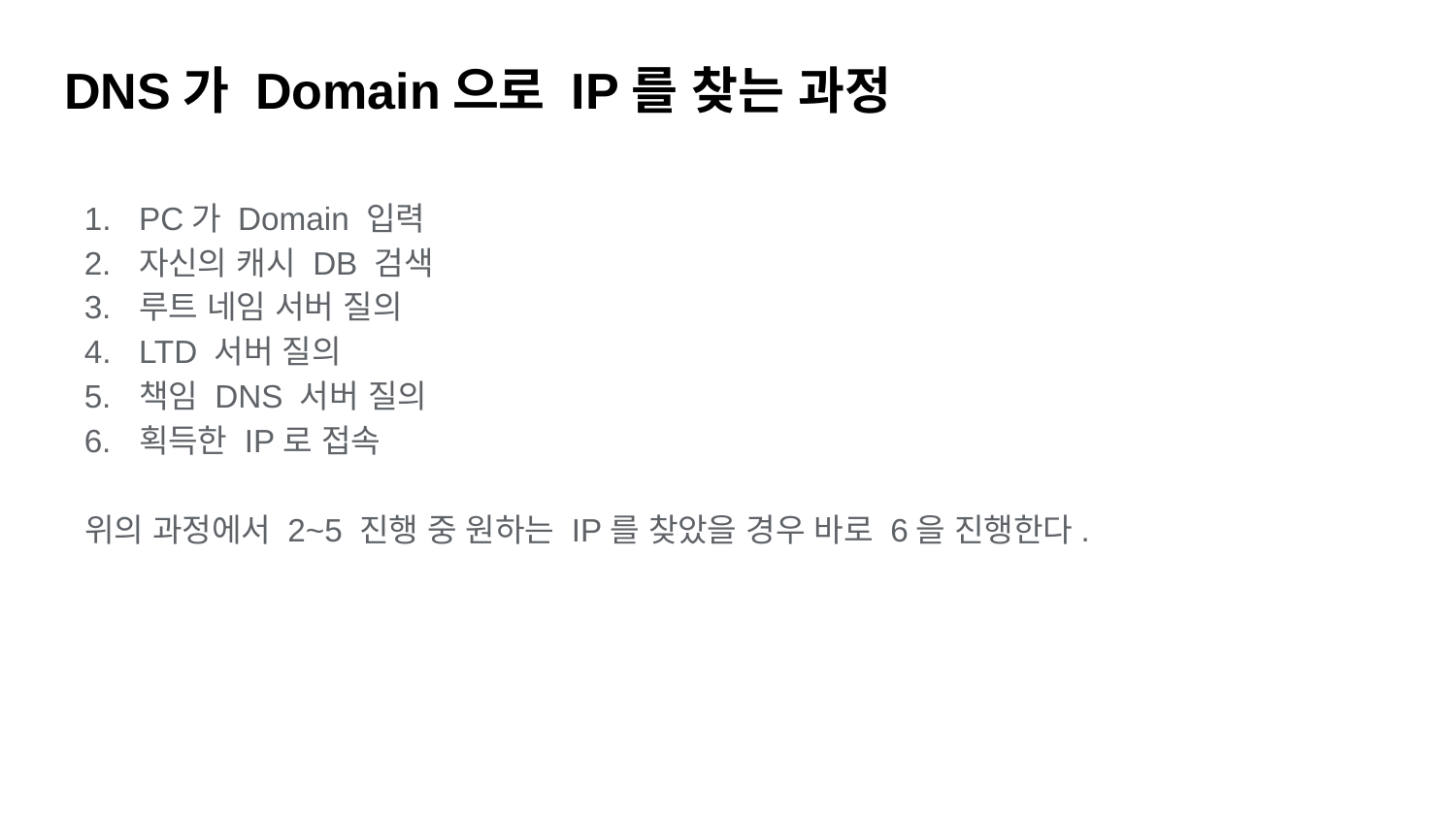

# DNS가 Domain으로 IP를 찾는 과정
PC가 Domain 입력
자신의 캐시 DB 검색
루트 네임 서버 질의
LTD 서버 질의
책임 DNS 서버 질의
획득한 IP로 접속

위의 과정에서 2~5 진행 중 원하는 IP를 찾았을 경우 바로 6을 진행한다.